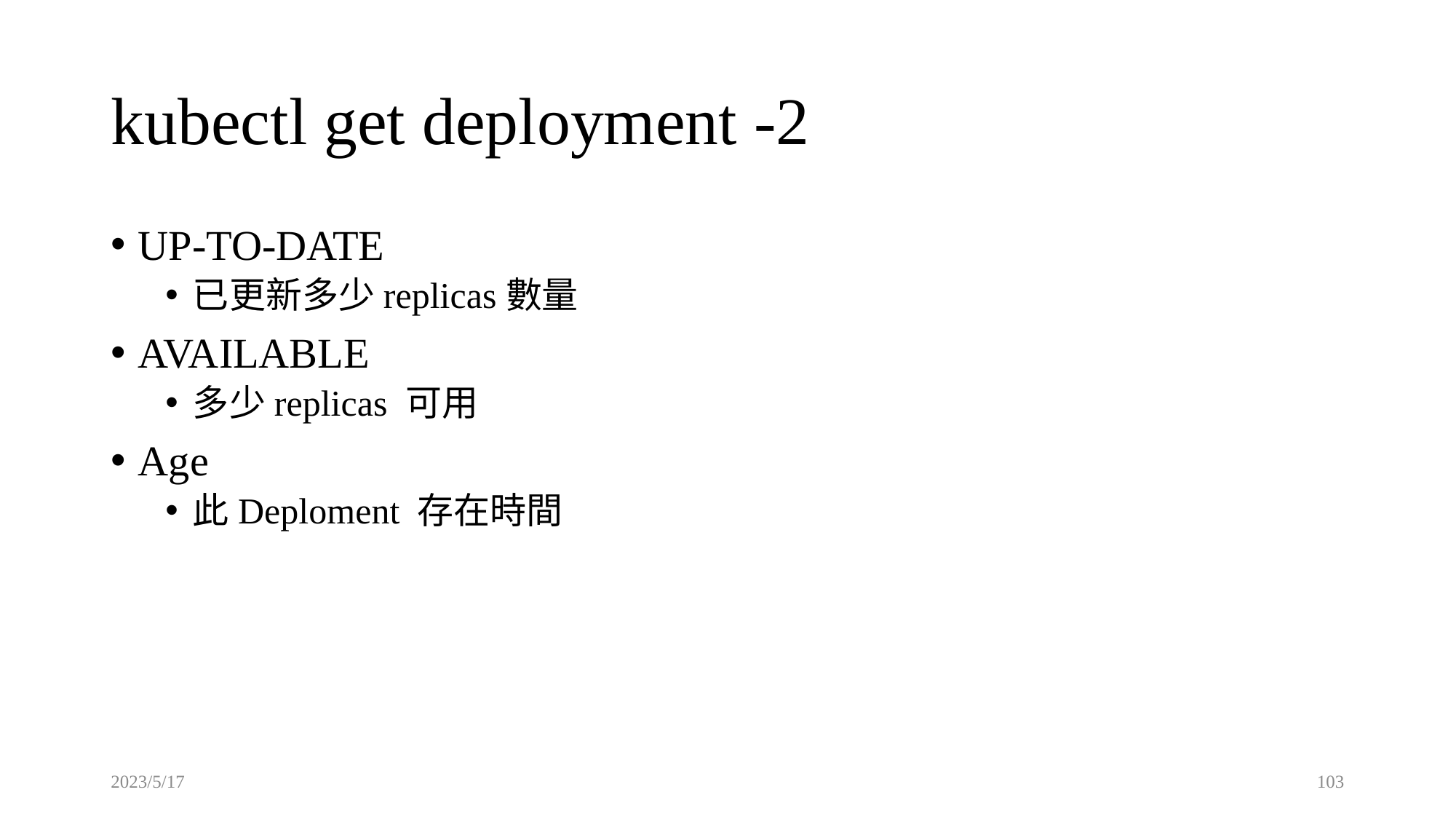

# kubectl get deployment -2
UP-TO-DATE
已更新多少replicas數量
AVAILABLE
多少replicas 可用
Age
此Deploment 存在時間
2023/5/17
103